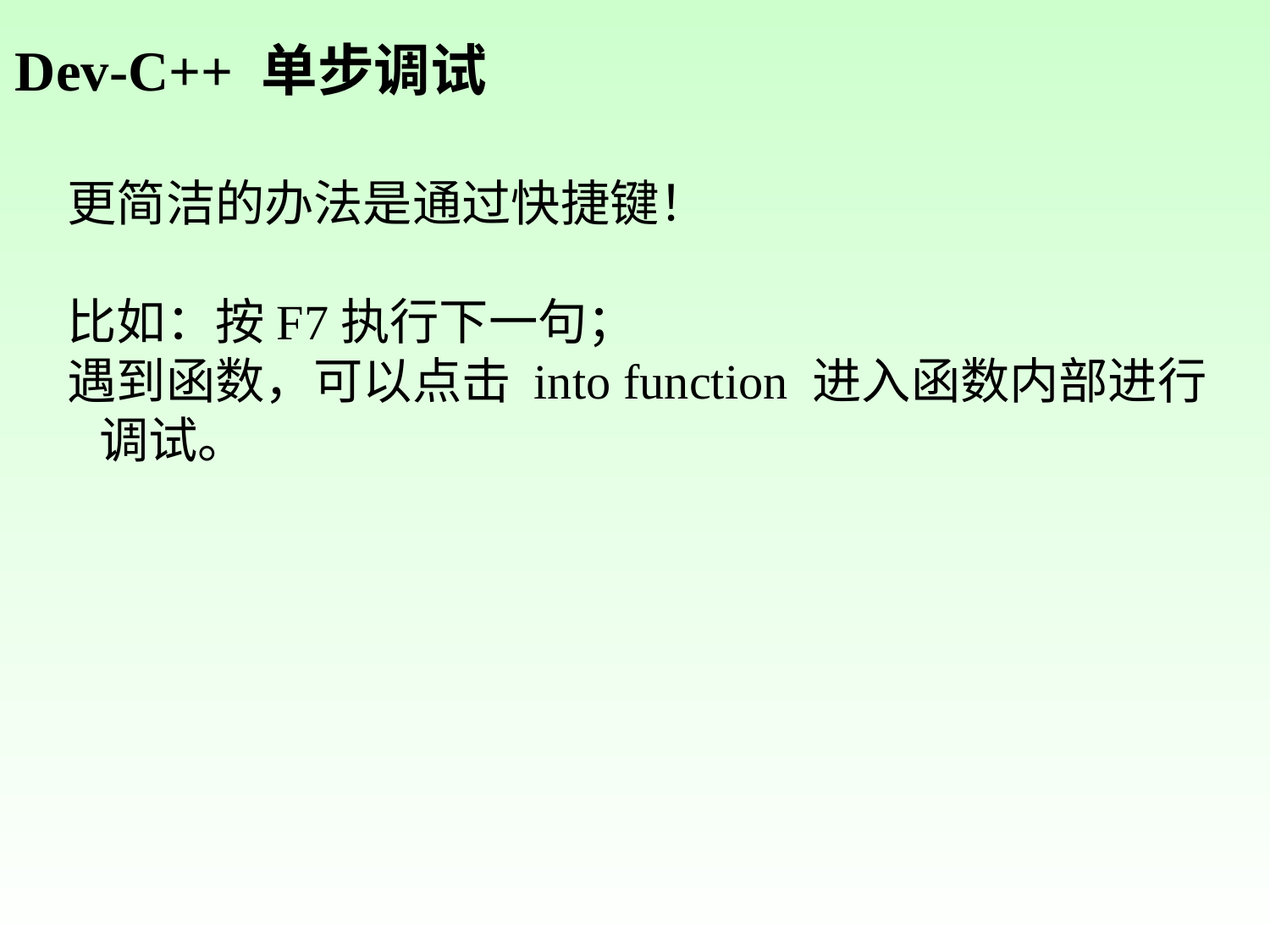

Dev-C++ 单步调试
更简洁的办法是通过快捷键！

比如：按F7执行下一句；
遇到函数，可以点击 into function 进入函数内部进行调试。